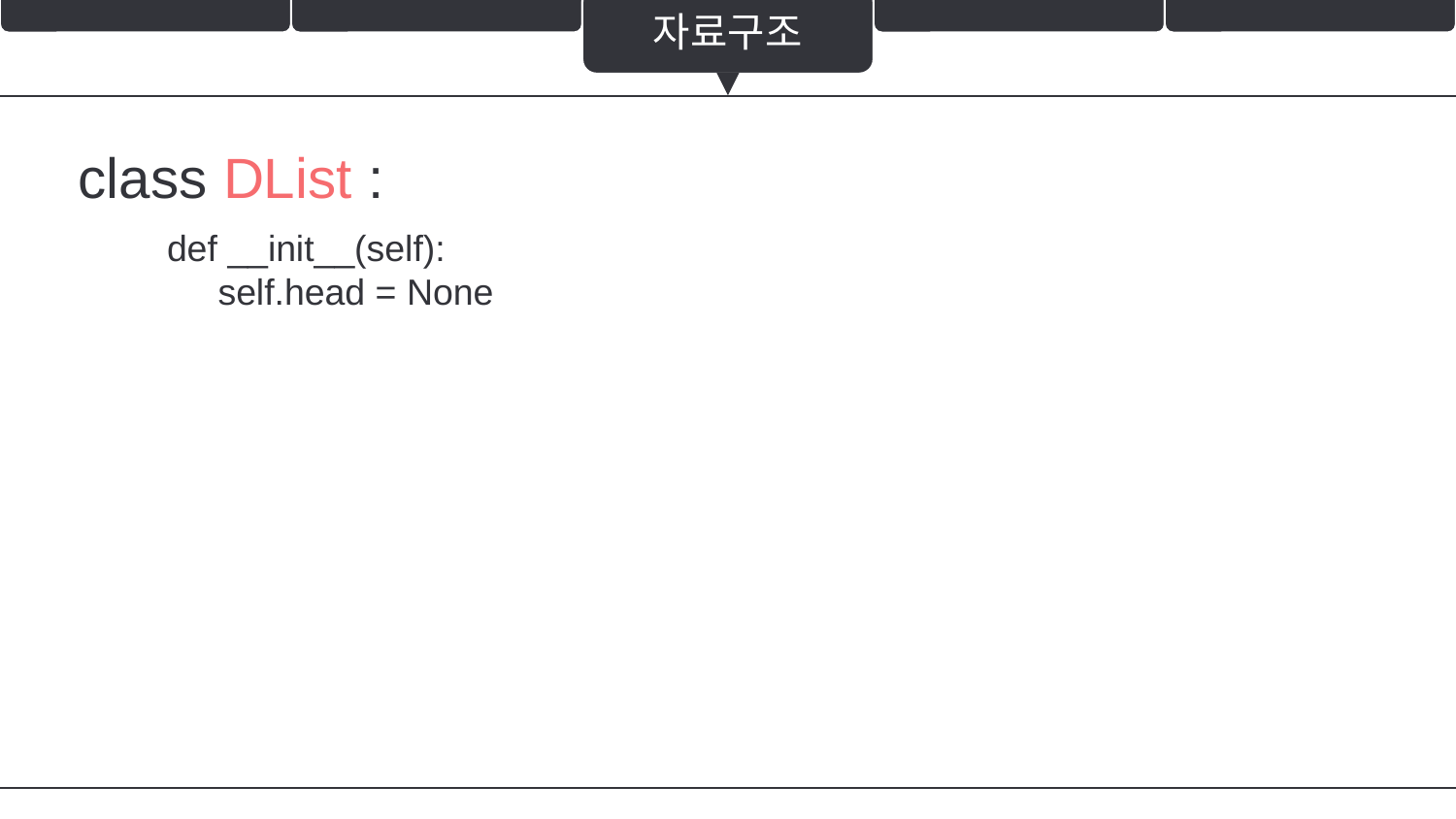

자료구조
class DList :
def __init__(self):
     self.head = None